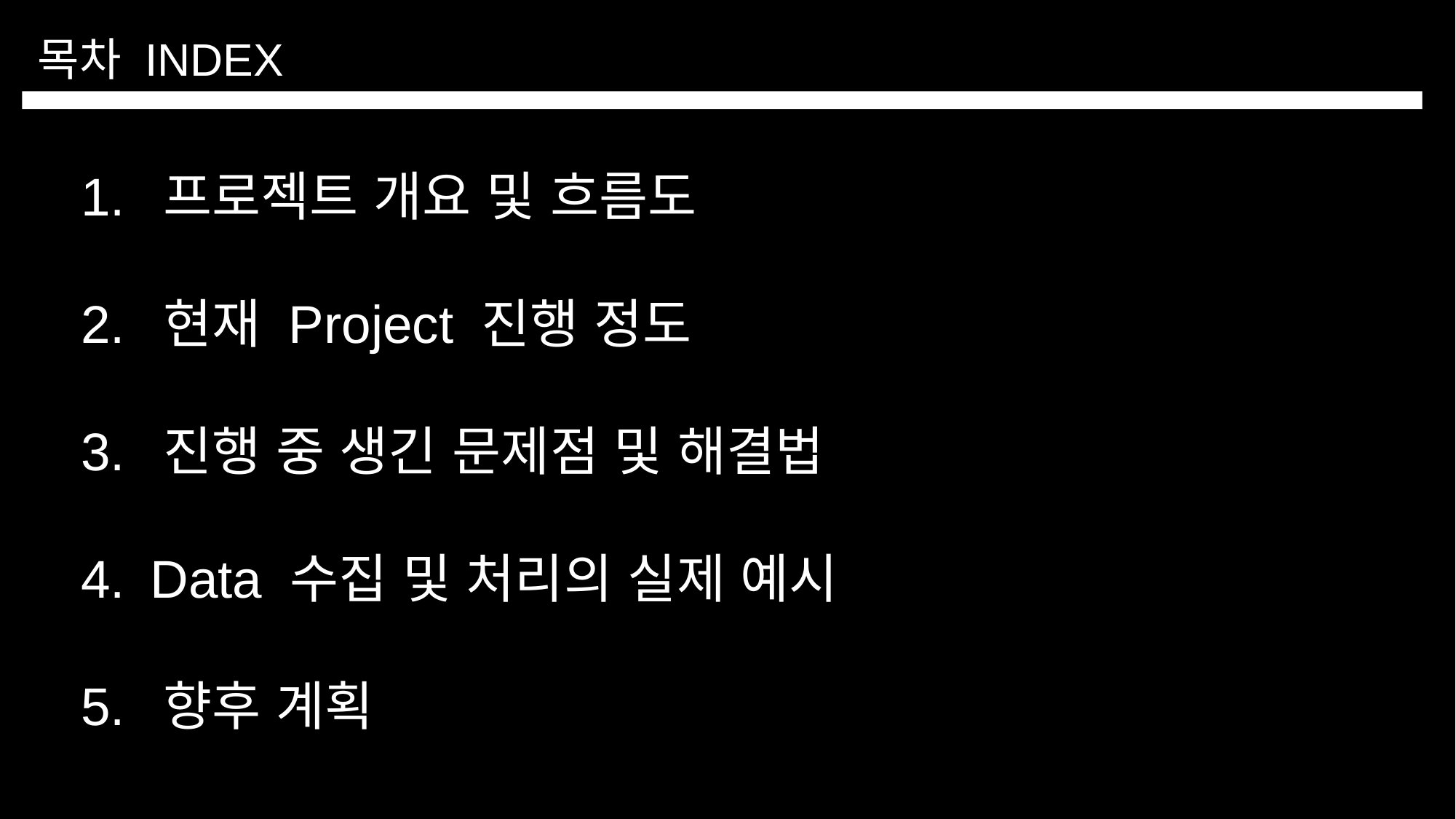

목차 INDEX

 프로젝트 개요 및 흐름도

 현재 Project 진행 정도

 진행 중 생긴 문제점 및 해결법

 Data 수집 및 처리의 실제 예시

 향후 계획